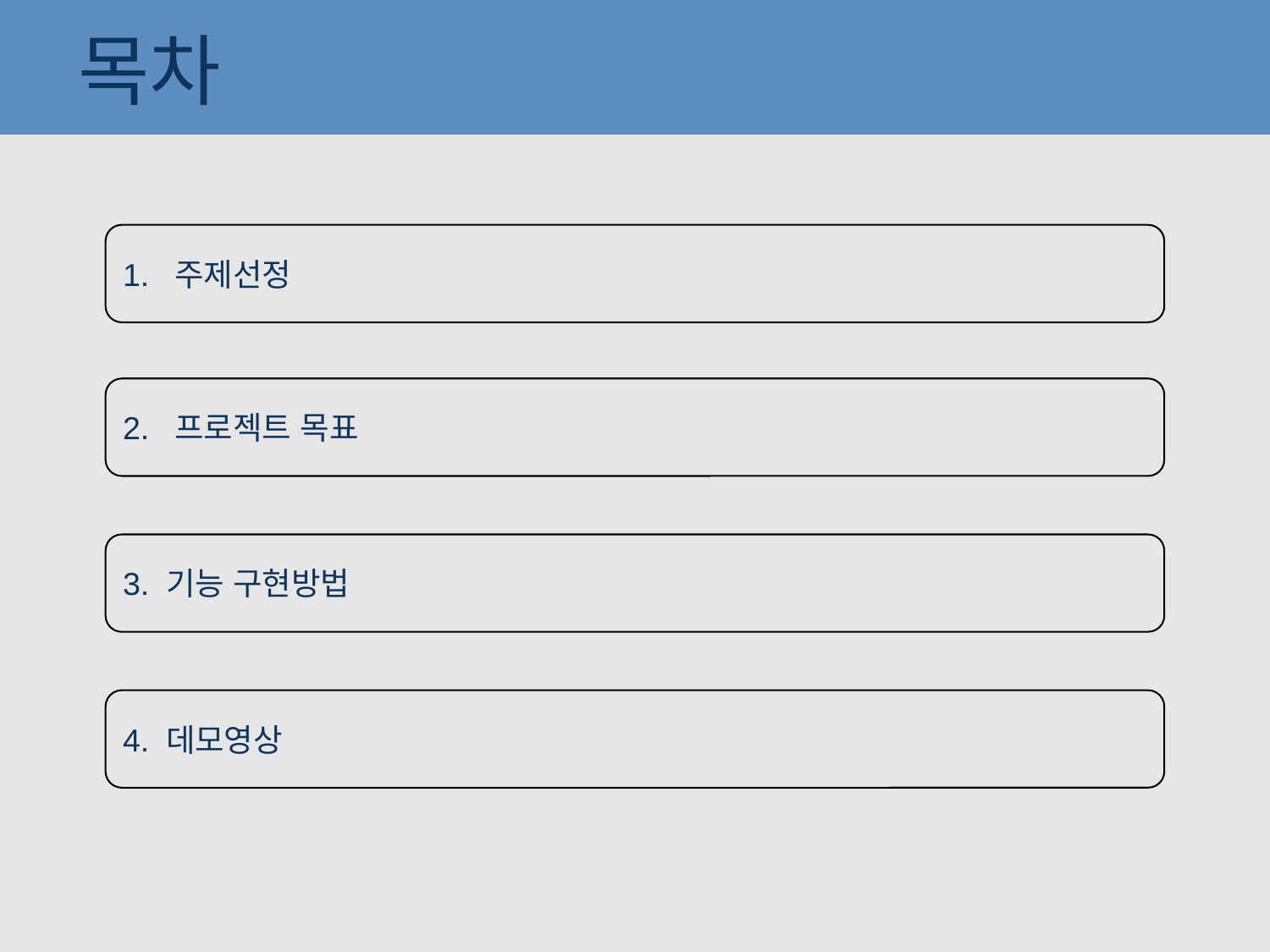

목차
1.  주제선정
2.  프로젝트 목표
3. 기능 구현방법
4. 데모영상